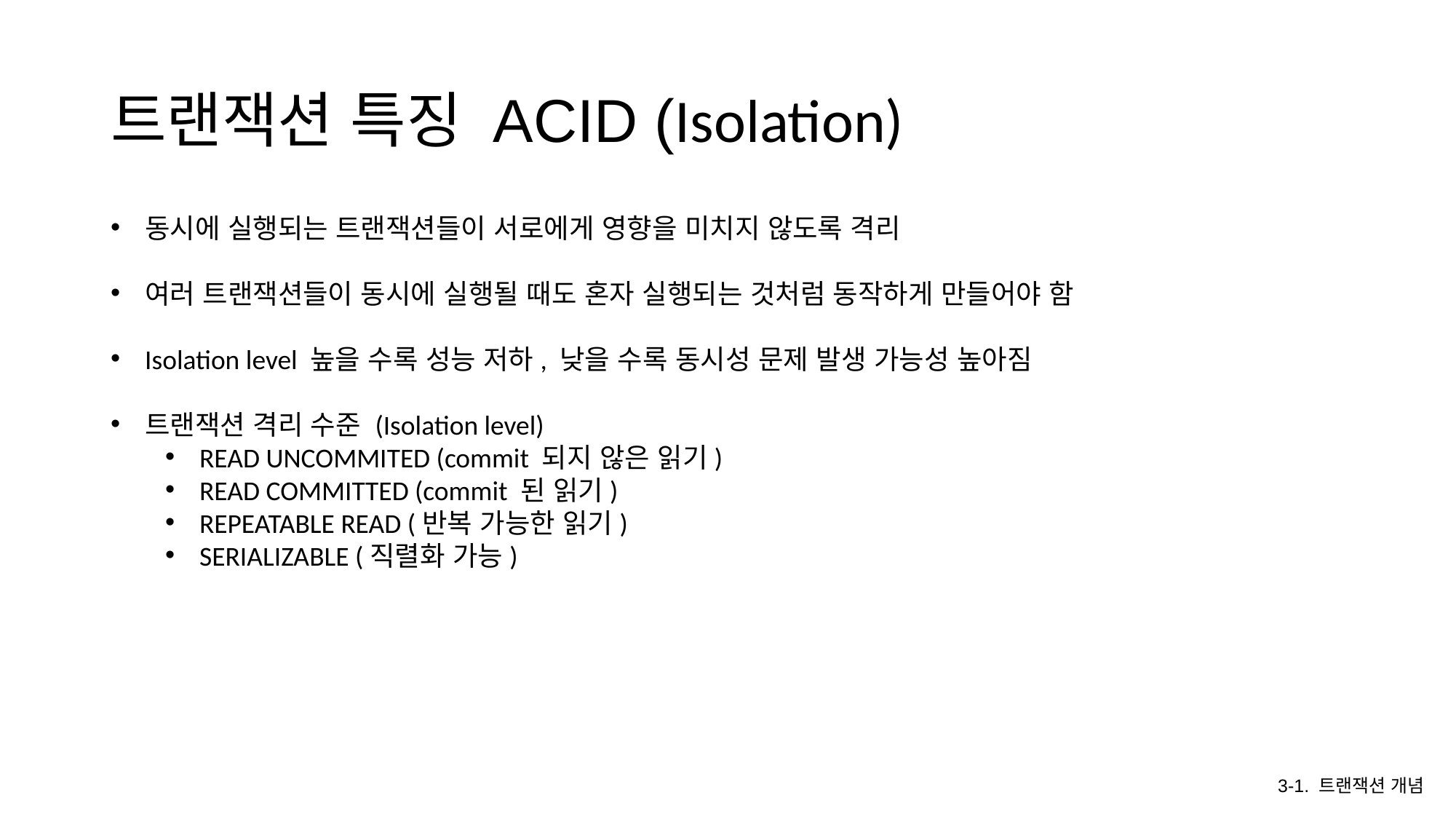

# 트랜잭션 특징 ACID (Isolation)
동시에 실행되는 트랜잭션들이 서로에게 영향을 미치지 않도록 격리

여러 트랜잭션들이 동시에 실행될 때도 혼자 실행되는 것처럼 동작하게 만들어야 함

Isolation level 높을 수록 성능 저하, 낮을 수록 동시성 문제 발생 가능성 높아짐

트랜잭션 격리 수준 (Isolation level)
READ UNCOMMITED (commit 되지 않은 읽기)
READ COMMITTED (commit 된 읽기)
REPEATABLE READ (반복 가능한 읽기)
SERIALIZABLE (직렬화 가능)
3-1. 트랜잭션 개념